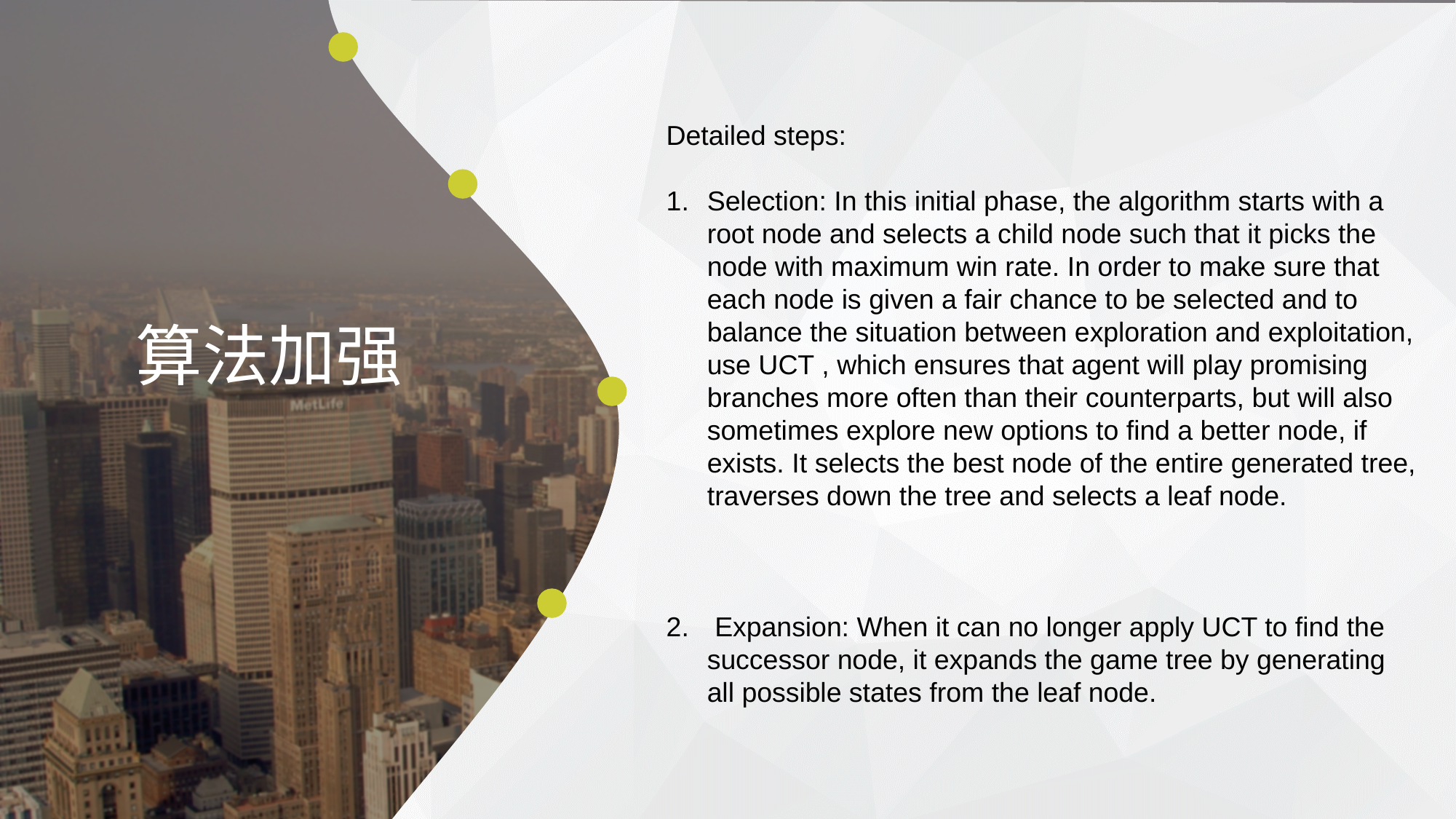

Detailed steps:

Selection: In this initial phase, the algorithm starts with a root node and selects a child node such that it picks the node with maximum win rate. In order to make sure that each node is given a fair chance to be selected and to balance the situation between exploration and exploitation, use UCT , which ensures that agent will play promising branches more often than their counterparts, but will also sometimes explore new options to ﬁnd a better node, if exists. It selects the best node of the entire generated tree, traverses down the tree and selects a leaf node.

 Expansion: When it can no longer apply UCT to ﬁnd the successor node, it expands the game tree by generating all possible states from the leaf node.

算法加强